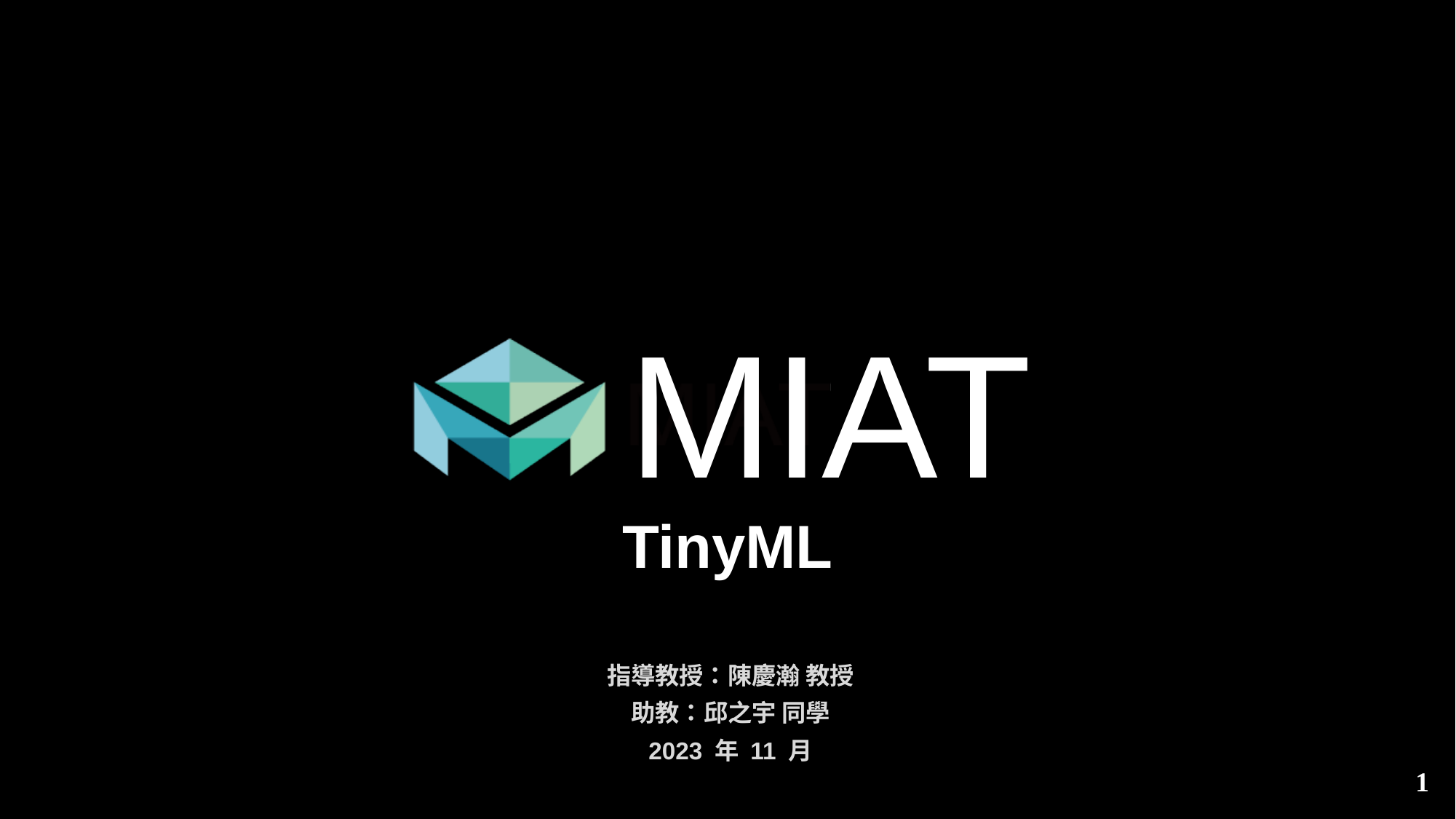

# TinyML
指導教授：陳慶瀚 教授
助教：邱之宇 同學
2023 年 11 月
1